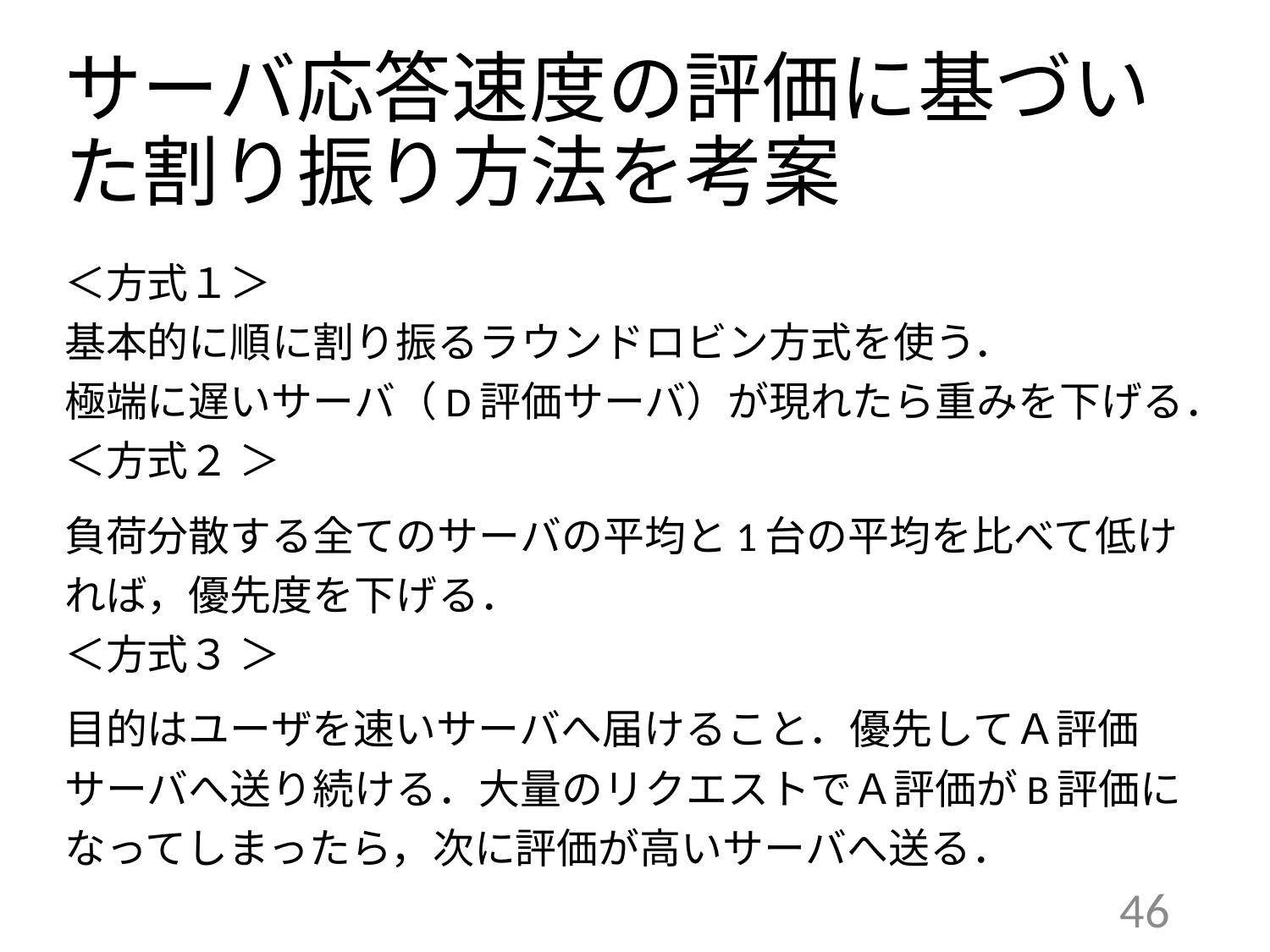

# サーバ応答速度の評価に基づいた割り振り方法を考案
＜方式１＞
基本的に順に割り振るラウンドロビン方式を使う．
極端に遅いサーバ（D評価サーバ）が現れたら重みを下げる．
＜方式２ ＞
負荷分散する全てのサーバの平均と1台の平均を比べて低ければ，優先度を下げる．
＜方式３ ＞
目的はユーザを速いサーバへ届けること．優先してＡ評価サーバへ送り続ける．大量のリクエストでＡ評価がB評価になってしまったら，次に評価が高いサーバへ送る．
46